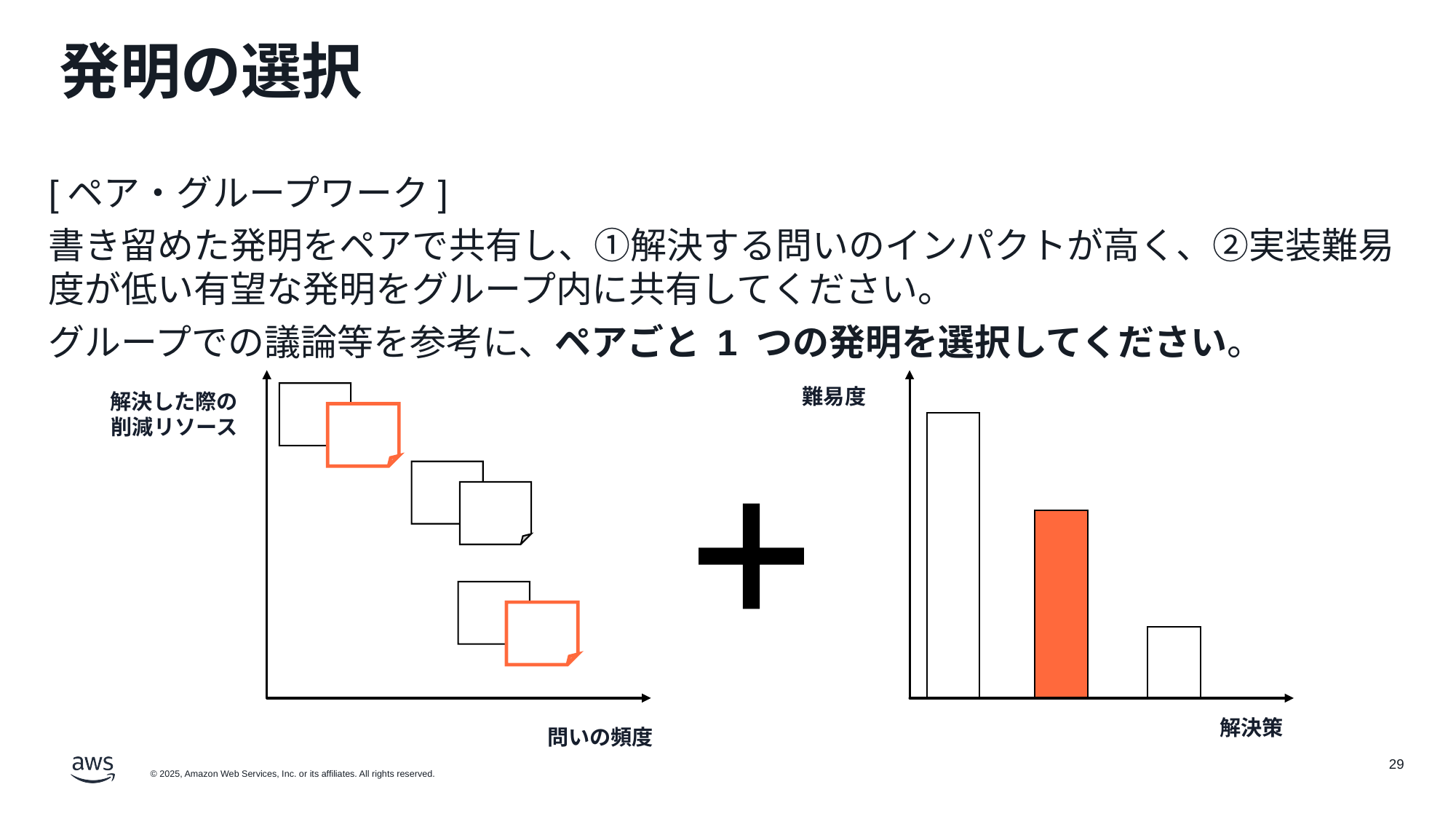

# 発明の選択
[ペア・グループワーク]
書き留めた発明をペアで共有し、①解決する問いのインパクトが高く、②実装難易度が低い有望な発明をグループ内に共有してください。
グループでの議論等を参考に、ペアごと 1 つの発明を選択してください。
難易度
解決した際の
削減リソース

解決策
問いの頻度
29